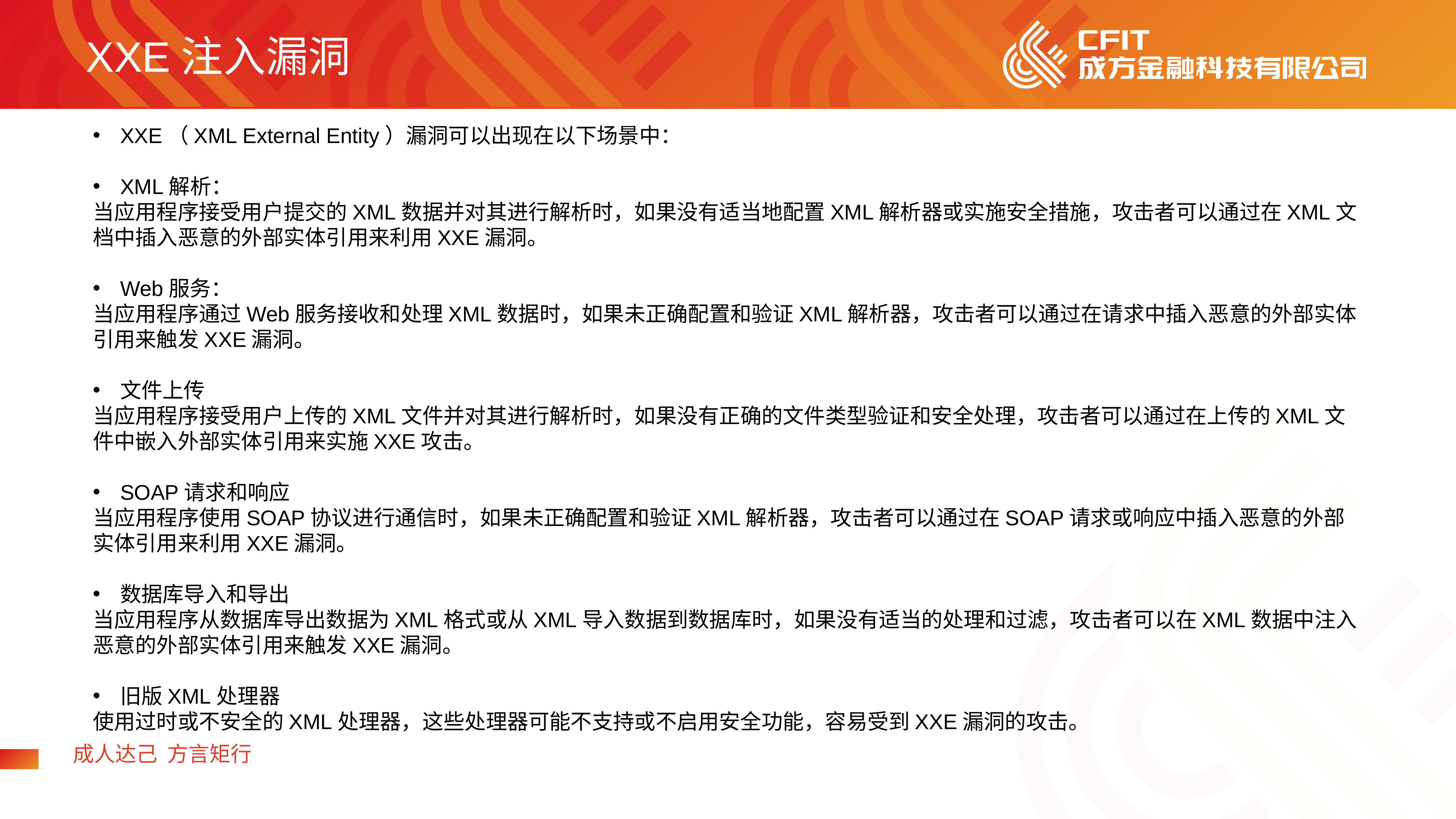

XXE注入漏洞
XXE（XML External Entity）漏洞可以出现在以下场景中：

XML解析：
当应用程序接受用户提交的XML数据并对其进行解析时，如果没有适当地配置XML解析器或实施安全措施，攻击者可以通过在XML文档中插入恶意的外部实体引用来利用XXE漏洞。

Web服务：
当应用程序通过Web服务接收和处理XML数据时，如果未正确配置和验证XML解析器，攻击者可以通过在请求中插入恶意的外部实体引用来触发XXE漏洞。

文件上传
当应用程序接受用户上传的XML文件并对其进行解析时，如果没有正确的文件类型验证和安全处理，攻击者可以通过在上传的XML文件中嵌入外部实体引用来实施XXE攻击。

SOAP请求和响应
当应用程序使用SOAP协议进行通信时，如果未正确配置和验证XML解析器，攻击者可以通过在SOAP请求或响应中插入恶意的外部实体引用来利用XXE漏洞。

数据库导入和导出
当应用程序从数据库导出数据为XML格式或从XML导入数据到数据库时，如果没有适当的处理和过滤，攻击者可以在XML数据中注入恶意的外部实体引用来触发XXE漏洞。

旧版XML处理器
使用过时或不安全的XML处理器，这些处理器可能不支持或不启用安全功能，容易受到XXE漏洞的攻击。